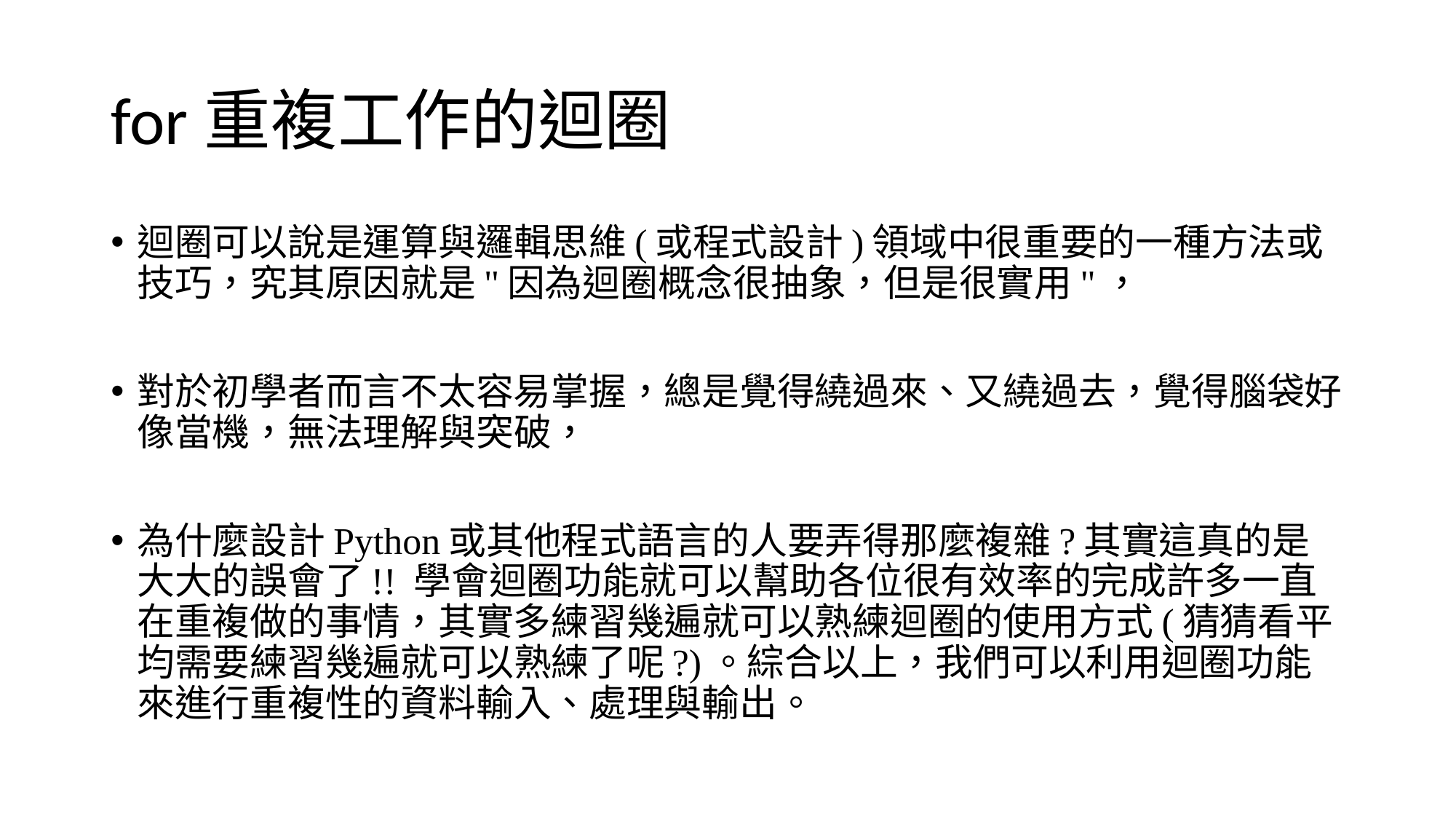

# for重複工作的迴圈
迴圈可以說是運算與邏輯思維(或程式設計)領域中很重要的一種方法或技巧，究其原因就是"因為迴圈概念很抽象，但是很實用"，

對於初學者而言不太容易掌握，總是覺得繞過來、又繞過去，覺得腦袋好像當機，無法理解與突破，

為什麼設計Python或其他程式語言的人要弄得那麼複雜?其實這真的是大大的誤會了!! 學會迴圈功能就可以幫助各位很有效率的完成許多一直在重複做的事情，其實多練習幾遍就可以熟練迴圈的使用方式(猜猜看平均需要練習幾遍就可以熟練了呢?)。綜合以上，我們可以利用迴圈功能來進行重複性的資料輸入、處理與輸出。